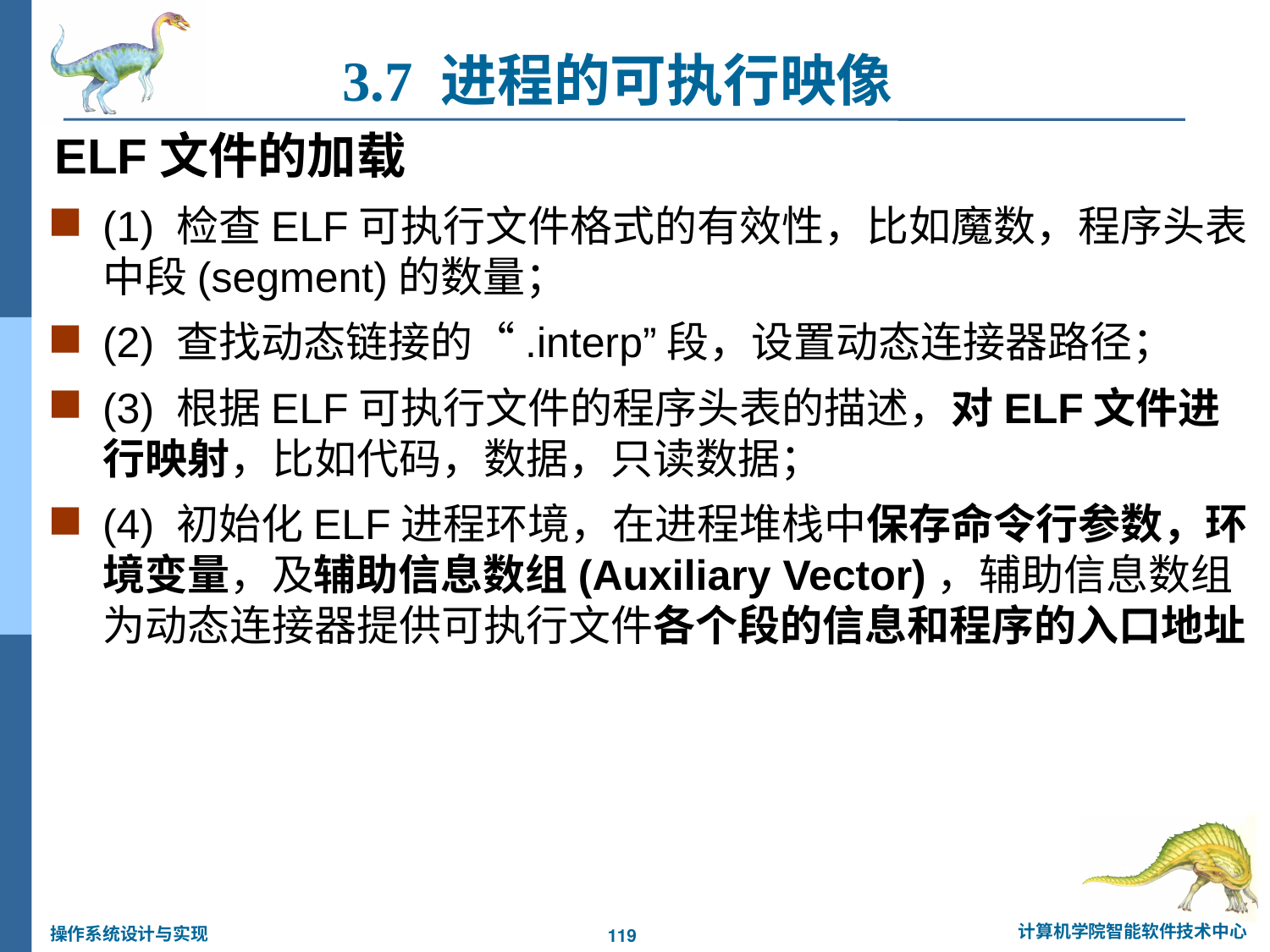

3.7 进程的可执行映像
ELF文件的加载
(1) 检查ELF可执行文件格式的有效性，比如魔数，程序头表中段(segment)的数量；
(2) 查找动态链接的“.interp”段，设置动态连接器路径；
(3) 根据ELF可执行文件的程序头表的描述，对ELF文件进行映射，比如代码，数据，只读数据；
(4) 初始化ELF进程环境，在进程堆栈中保存命令行参数，环境变量，及辅助信息数组(Auxiliary Vector)，辅助信息数组为动态连接器提供可执行文件各个段的信息和程序的入口地址